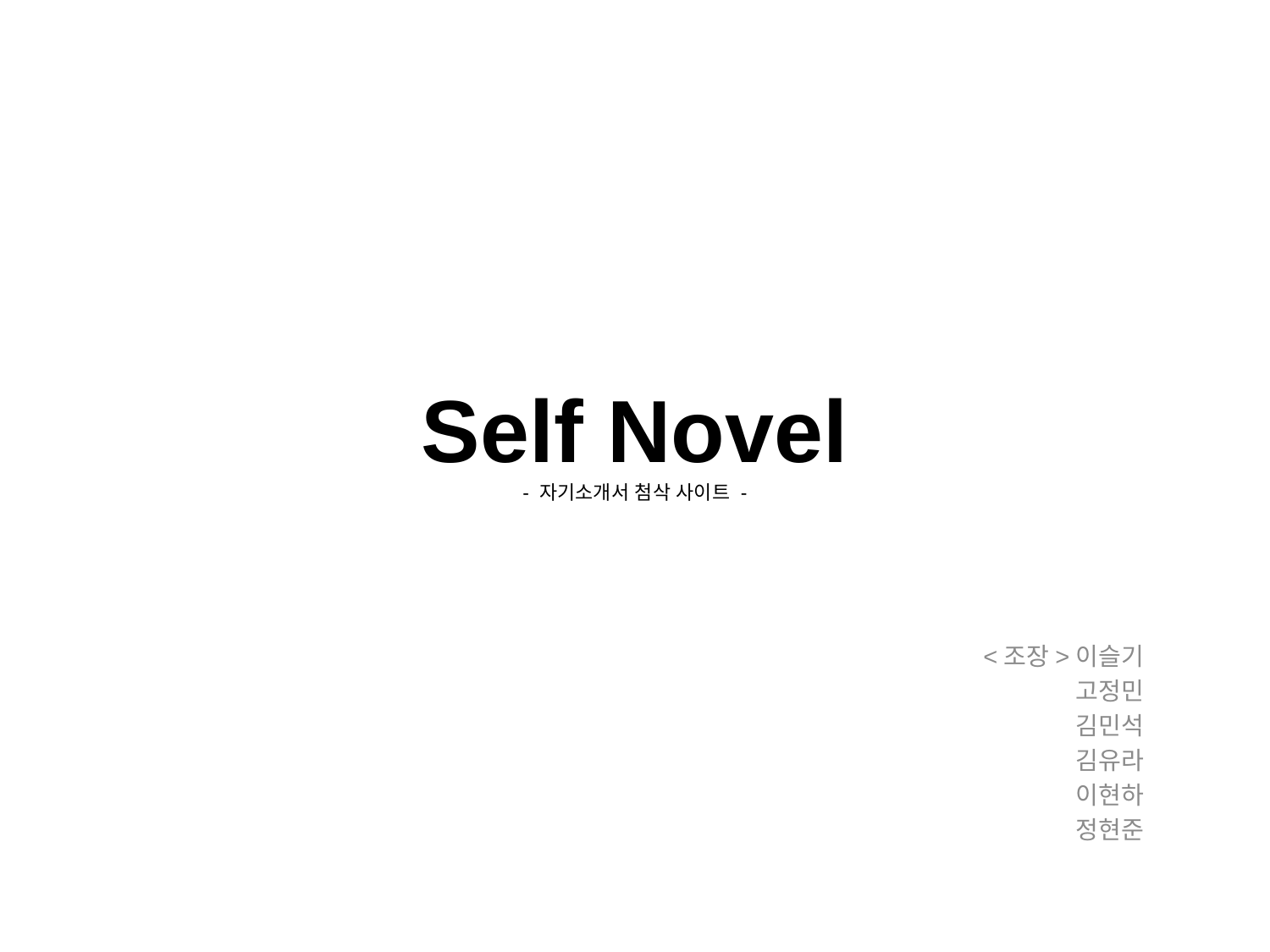

# Self Novel - 자기소개서 첨삭 사이트 -
<조장>이슬기
고정민
김민석
김유라
이현하
정현준